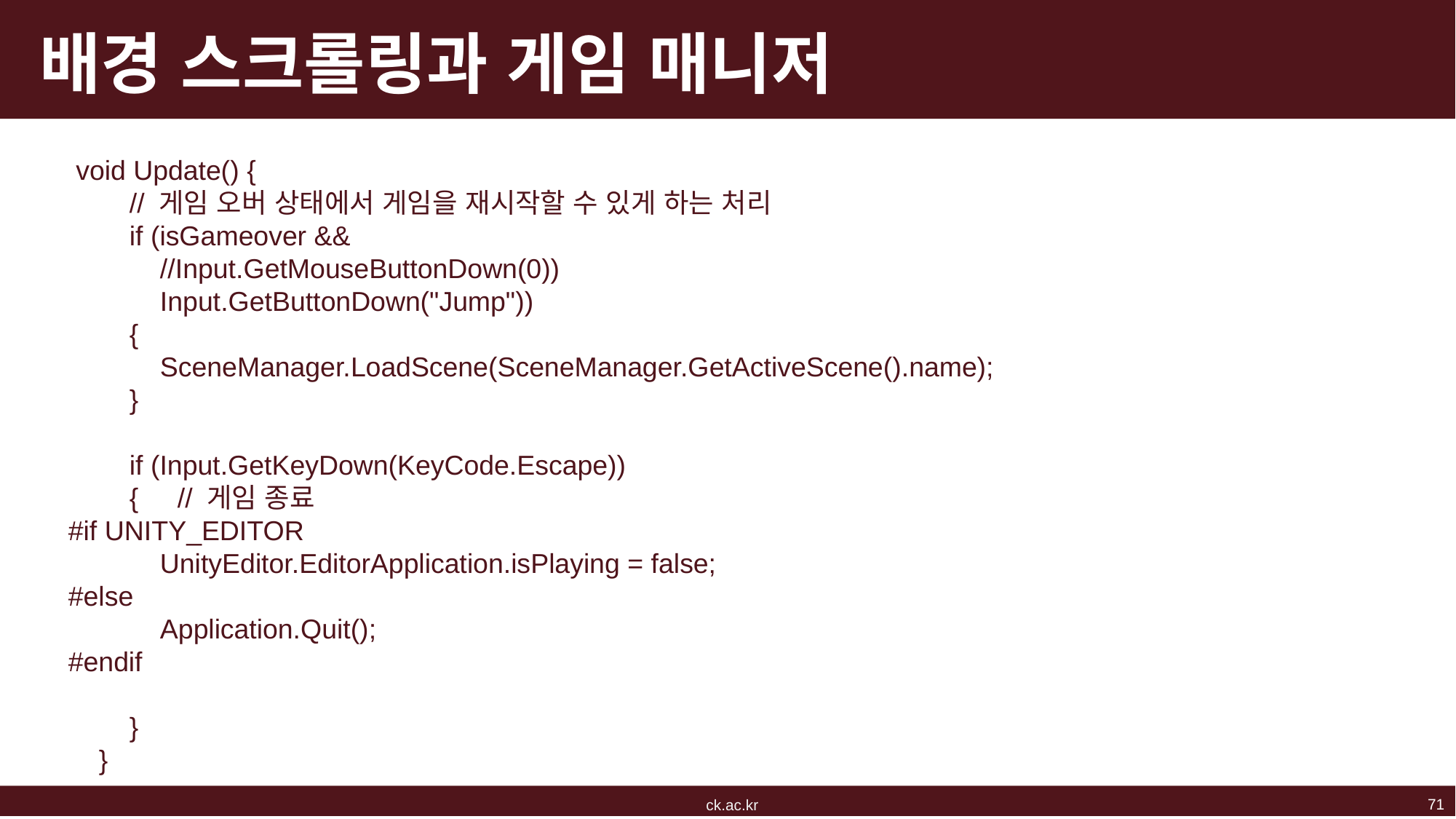

# 배경 스크롤링과 게임 매니저
 void Update() {
        // 게임 오버 상태에서 게임을 재시작할 수 있게 하는 처리
        if (isGameover &&
            //Input.GetMouseButtonDown(0))
            Input.GetButtonDown("Jump"))
        {
            SceneManager.LoadScene(SceneManager.GetActiveScene().name);
        }

        if (Input.GetKeyDown(KeyCode.Escape))
        {	// 게임 종료
#if UNITY_EDITOR
            UnityEditor.EditorApplication.isPlaying = false;
#else
            Application.Quit();
#endif

        }
    }

71
ck.ac.kr